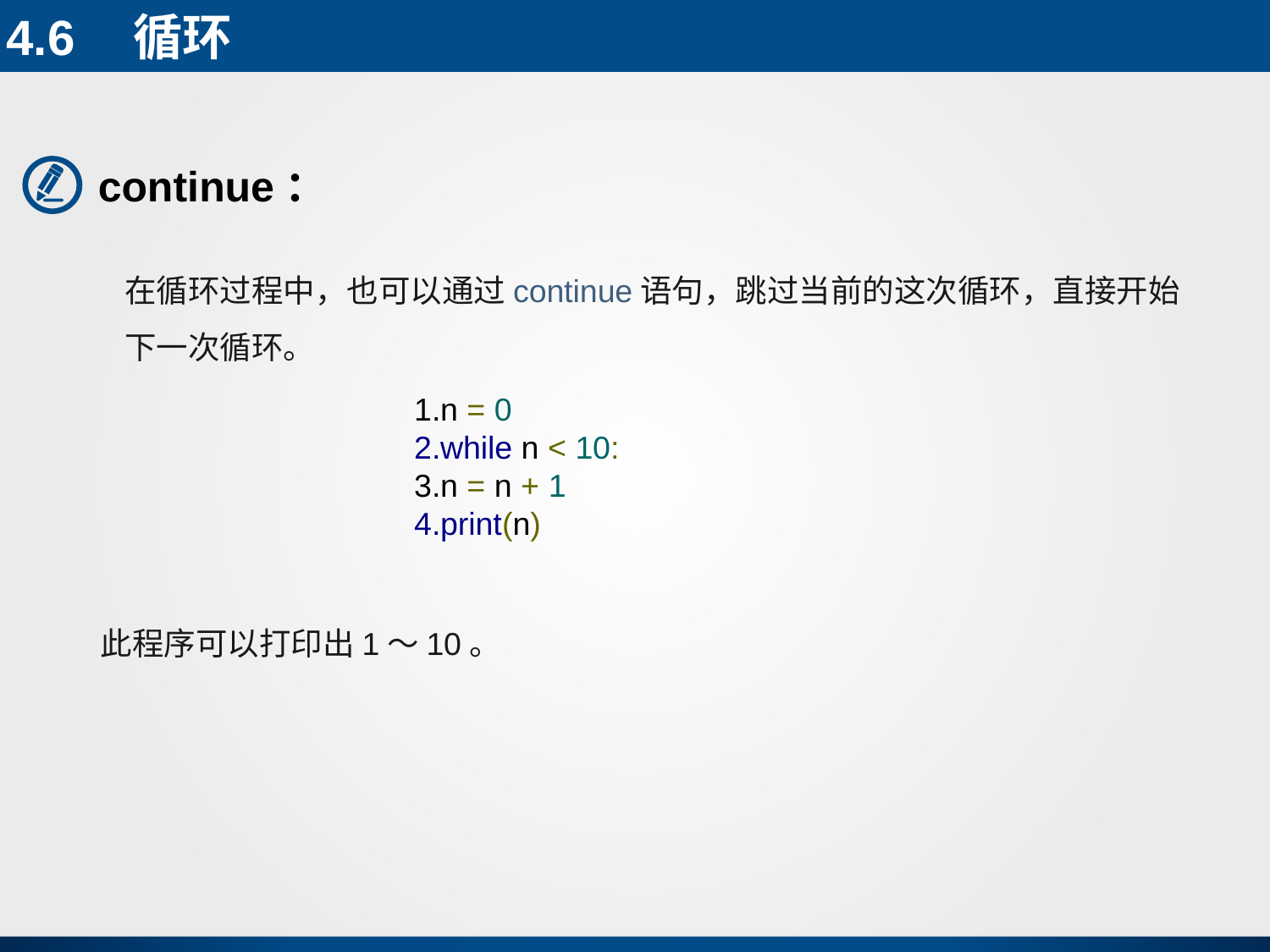

4.6	循环
continue：

在循环过程中，也可以通过continue语句，跳过当前的这次循环，直接开始下一次循环。
n = 0
while n < 10:
n = n + 1
print(n)
此程序可以打印出1～10。